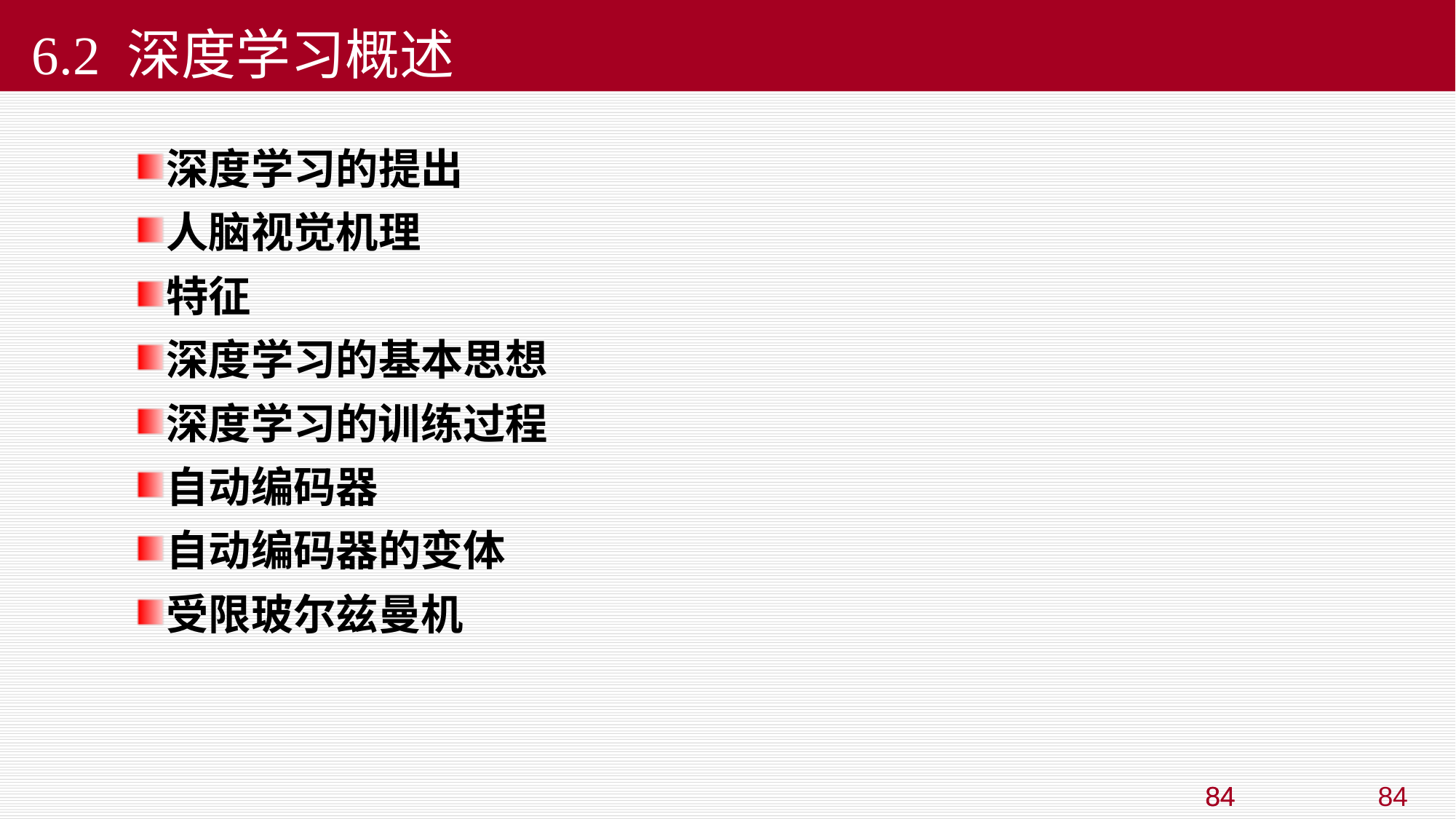

# 6.2 深度学习概述
深度学习的提出
人脑视觉机理
特征
深度学习的基本思想
深度学习的训练过程
自动编码器
自动编码器的变体
受限玻尔兹曼机
84
84
84